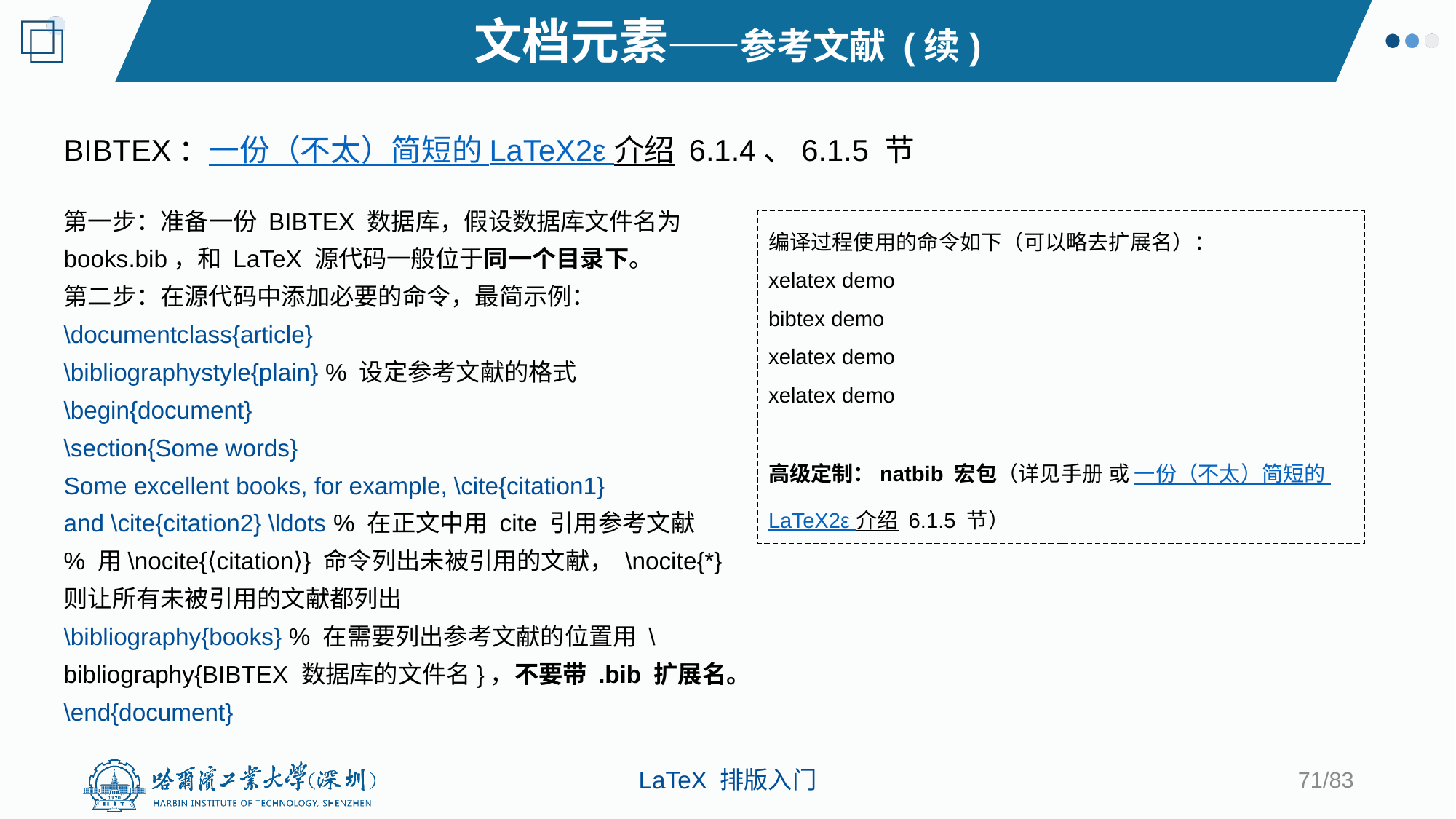

文档元素——参考文献 (续)
BIBTEX：一份（不太）简短的 LaTeX2ε 介绍 6.1.4、6.1.5 节
第一步：准备一份 BIBTEX 数据库，假设数据库文件名为books.bib，和 LaTeX 源代码一般位于同一个目录下。
第二步：在源代码中添加必要的命令，最简示例：
\documentclass{article}
\bibliographystyle{plain} % 设定参考文献的格式
\begin{document}
\section{Some words}
Some excellent books, for example, \cite{citation1}
and \cite{citation2} \ldots % 在正文中用 cite 引用参考文献
% 用\nocite{⟨citation⟩} 命令列出未被引用的文献， \nocite{*} 则让所有未被引用的文献都列出
\bibliography{books} % 在需要列出参考文献的位置用 \bibliography{BIBTEX 数据库的文件名}，不要带 .bib 扩展名。
\end{document}
编译过程使用的命令如下（可以略去扩展名）：
xelatex demo
bibtex demo
xelatex demo
xelatex demo

高级定制：natbib 宏包（详见手册 或 一份（不太）简短的 LaTeX2ε 介绍 6.1.5 节）
71/83